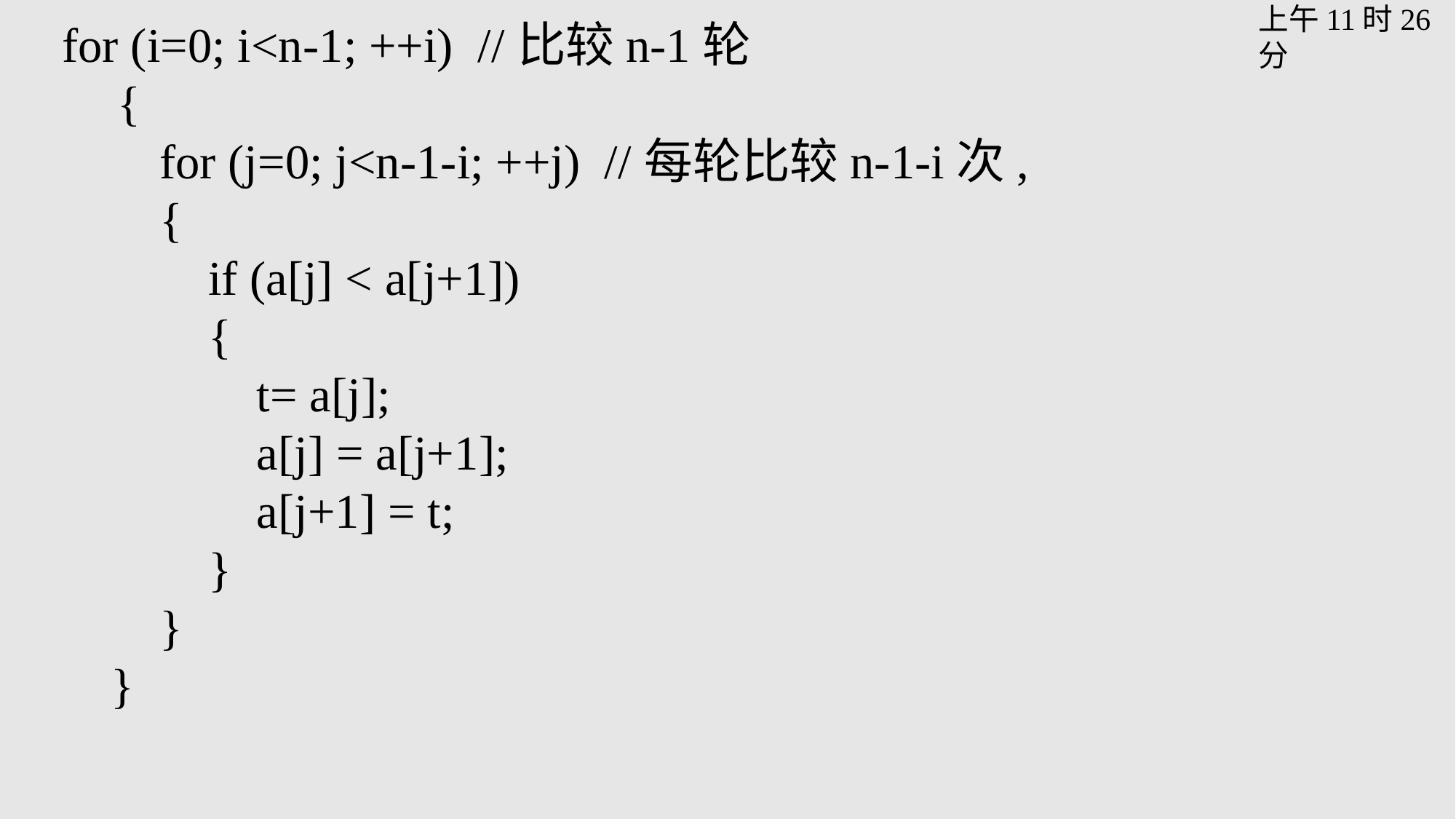

# for (i=0; i<n-1; ++i)  //比较n-1轮 { for (j=0; j<n-1-i; ++j)  //每轮比较n-1-i次, { if (a[j] < a[j+1]) { t= a[j]; a[j] = a[j+1]; a[j+1] = t; } } }